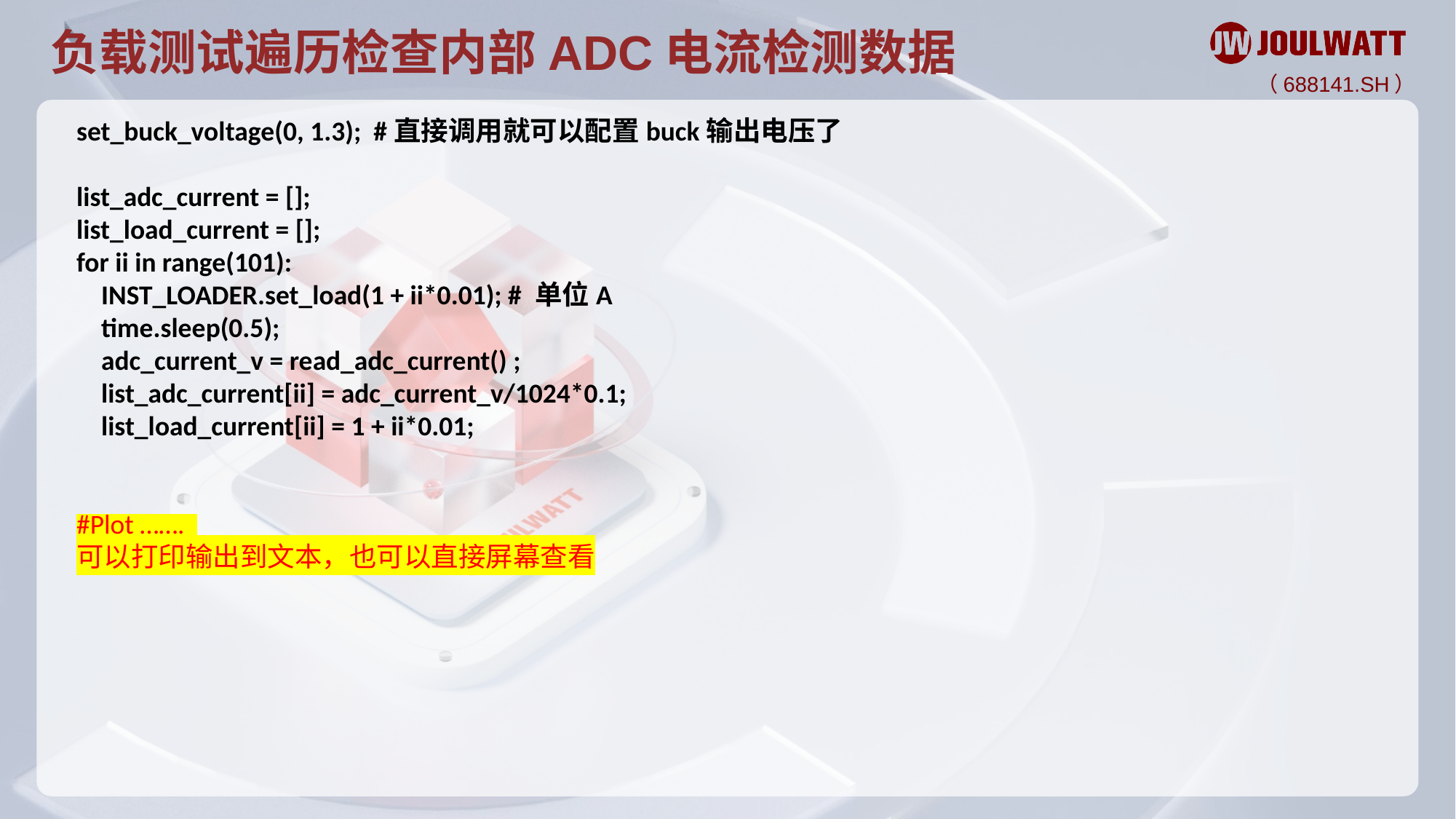

负载测试遍历检查内部ADC电流检测数据
set_buck_voltage(0, 1.3);  #直接调用就可以配置buck输出电压了

list_adc_current = [];
list_load_current = [];
for ii in range(101):
    INST_LOADER.set_load(1 + ii*0.01); # 单位A
    time.sleep(0.5);
    adc_current_v = read_adc_current() ;
    list_adc_current[ii] = adc_current_v/1024*0.1;
    list_load_current[ii] = 1 + ii*0.01;

#Plot …….
可以打印输出到文本，也可以直接屏幕查看